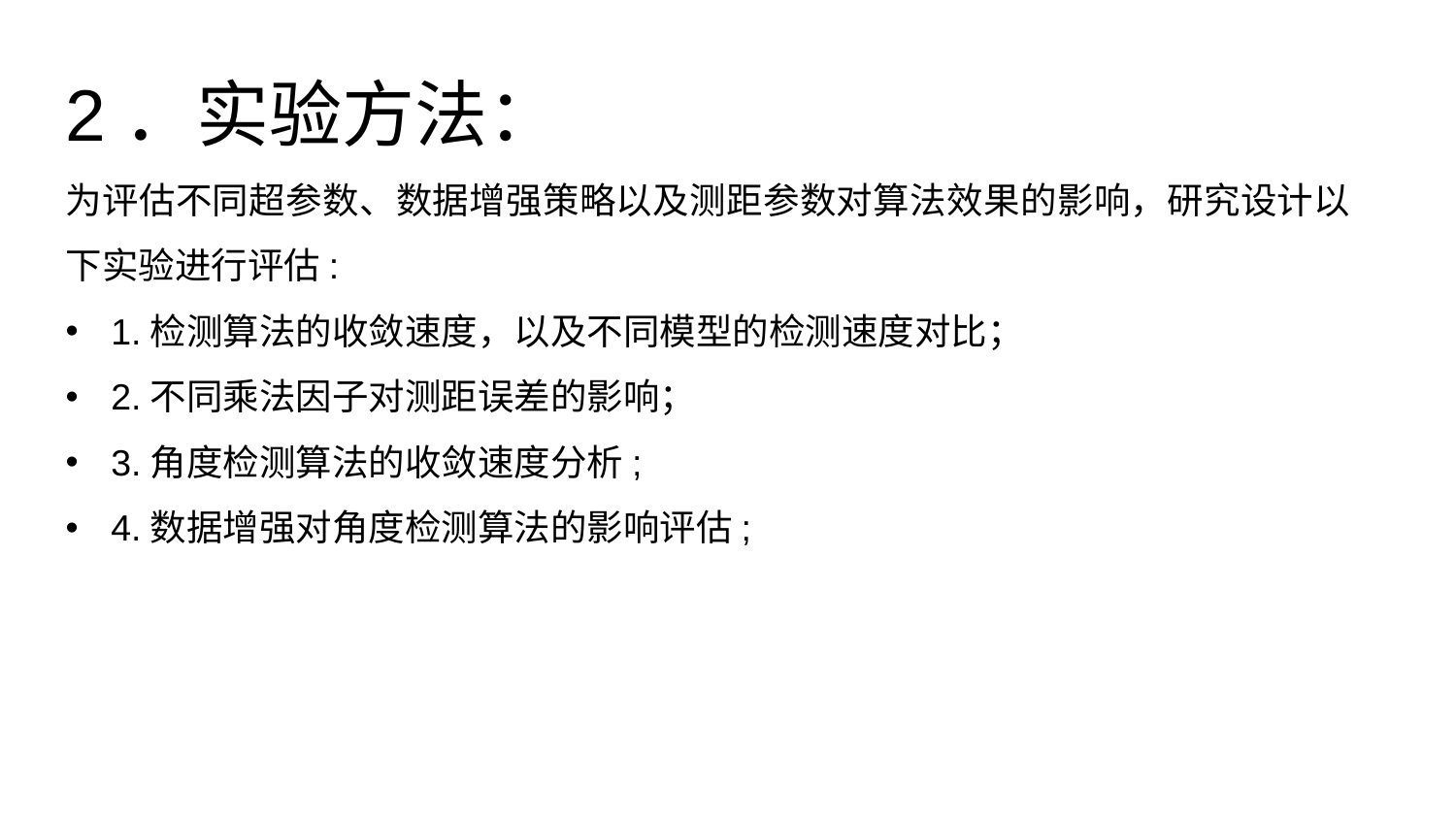

2．实验方法：
为评估不同超参数、数据增强策略以及测距参数对算法效果的影响，研究设计以下实验进行评估:
1.检测算法的收敛速度，以及不同模型的检测速度对比；
2.不同乘法因子对测距误差的影响；
3.角度检测算法的收敛速度分析;
4.数据增强对角度检测算法的影响评估;